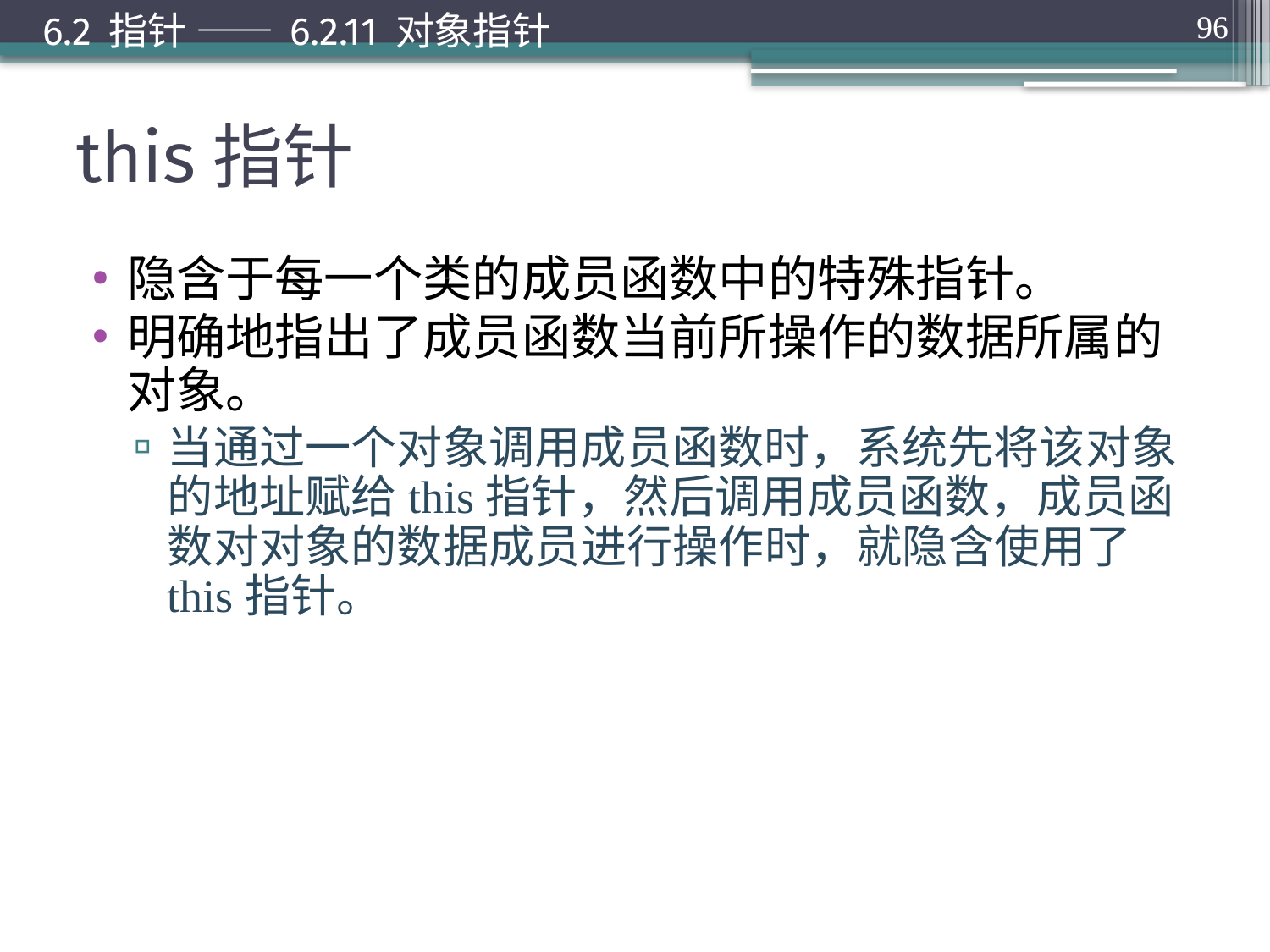

6.2 指针 —— 6.2.11 对象指针
96
# this指针
隐含于每一个类的成员函数中的特殊指针。
明确地指出了成员函数当前所操作的数据所属的对象。
当通过一个对象调用成员函数时，系统先将该对象的地址赋给this指针，然后调用成员函数，成员函数对对象的数据成员进行操作时，就隐含使用了this指针。